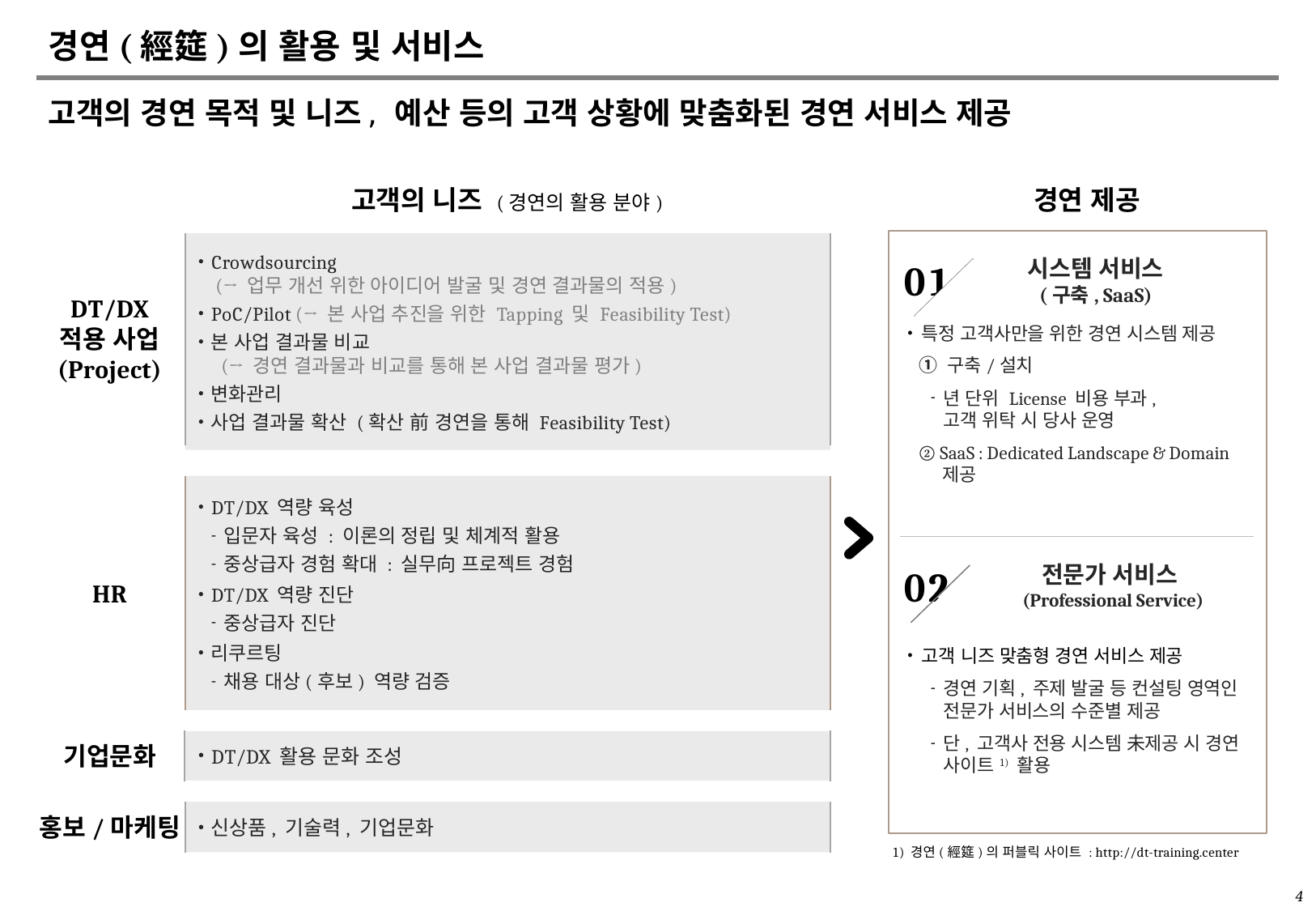

# 경연(經筵)의 활용 및 서비스
고객의 경연 목적 및 니즈, 예산 등의 고객 상황에 맞춤화된 경연 서비스 제공

고객의 니즈 (경연의 활용 분야)
경연 제공

Crowdsourcing
 (→ 업무 개선 위한 아이디어 발굴 및 경연 결과물의 적용)
PoC/Pilot (→ 본 사업 추진을 위한 Tapping 및 Feasibility Test)
본 사업 결과물 비교
 (→ 경연 결과물과 비교를 통해 본 사업 결과물 평가)
변화관리
사업 결과물 확산 (확산 前 경연을 통해 Feasibility Test)
DT/DX
적용 사업
(Project)
01

시스템 서비스
(구축, SaaS)
특정 고객사만을 위한 경연 시스템 제공
① 구축/설치
년 단위 License 비용 부과,
고객 위탁 시 당사 운영
② SaaS : Dedicated Landscape & Domain 제공

DT/DX 역량 육성
입문자 육성 : 이론의 정립 및 체계적 활용
중상급자 경험 확대 : 실무向 프로젝트 경험
DT/DX 역량 진단
중상급자 진단
리쿠르팅
채용 대상(후보) 역량 검증
HR

02

전문가 서비스
(Professional Service)
고객 니즈 맞춤형 경연 서비스 제공
경연 기획, 주제 발굴 등 컨설팅 영역인 전문가 서비스의 수준별 제공
단, 고객사 전용 시스템 未제공 시 경연 사이트1) 활용

기업문화
DT/DX 활용 문화 조성

홍보/마케팅
신상품, 기술력, 기업문화
1) 경연(經筵)의 퍼블릭 사이트 : http://dt-training.center